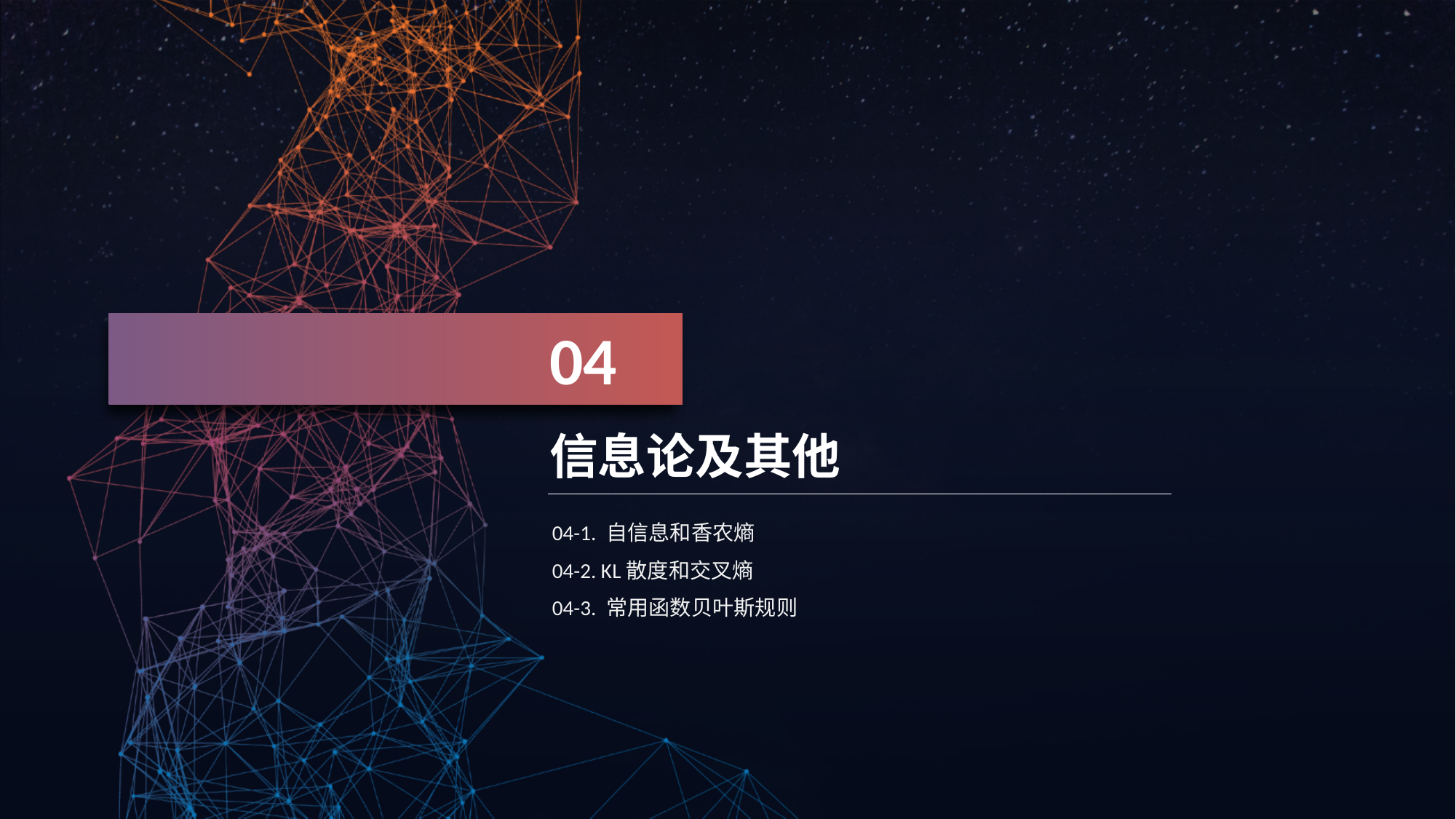

04

信息论及其他
04-1. 自信息和香农熵
04-2. KL散度和交叉熵
04-3. 常用函数贝叶斯规则